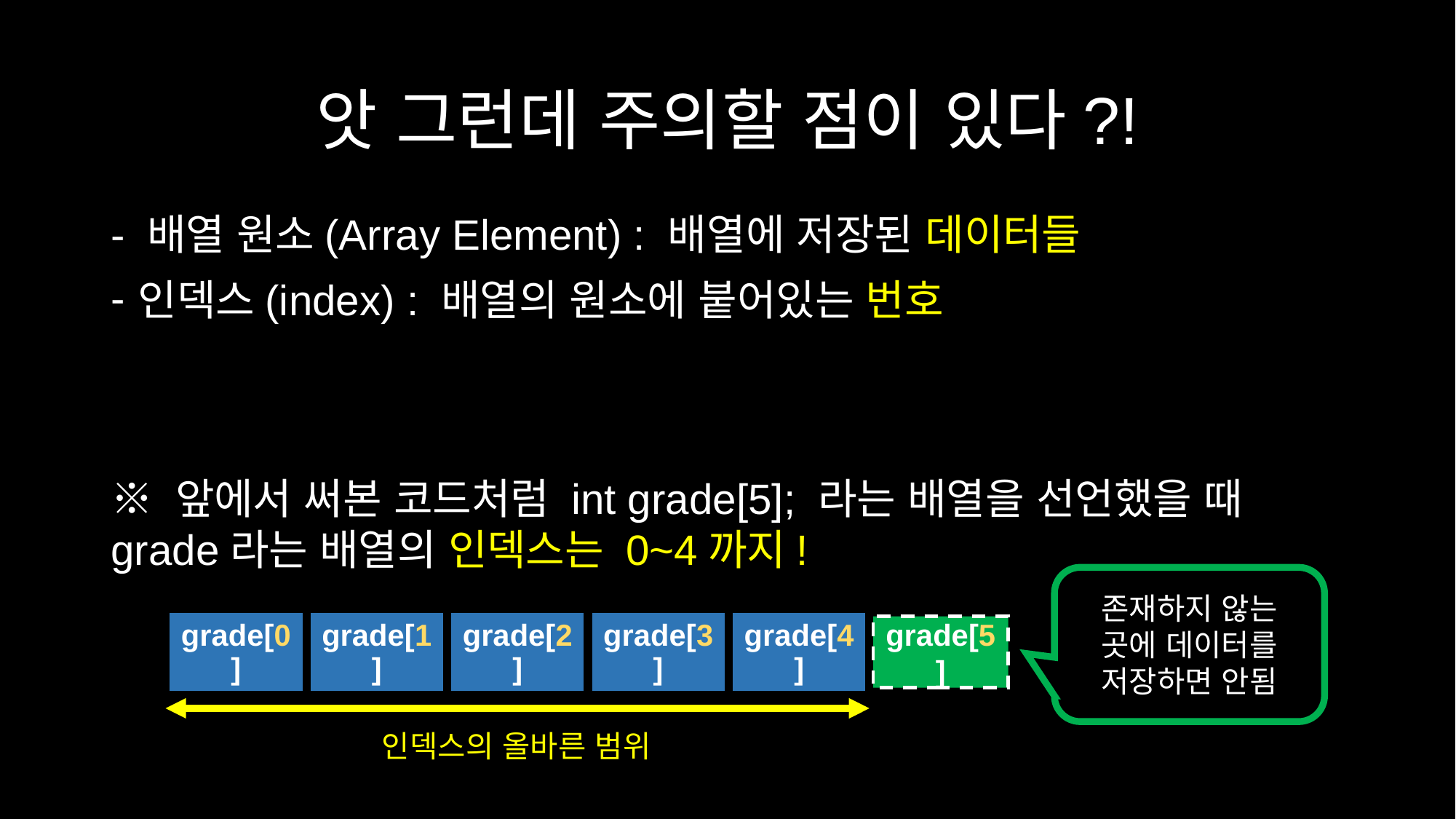

# 앗 그런데 주의할 점이 있다?!
- 배열 원소(Array Element) : 배열에 저장된 데이터들
인덱스(index) : 배열의 원소에 붙어있는 번호

※ 앞에서 써본 코드처럼 int grade[5]; 라는 배열을 선언했을 때 grade라는 배열의 인덱스는 0~4까지!

존재하지 않는 곳에 데이터를 저장하면 안됨
| grade[0] | grade[1] | grade[2] | grade[3] | grade[4] |
| --- | --- | --- | --- | --- |
grade[5]
인덱스의 올바른 범위